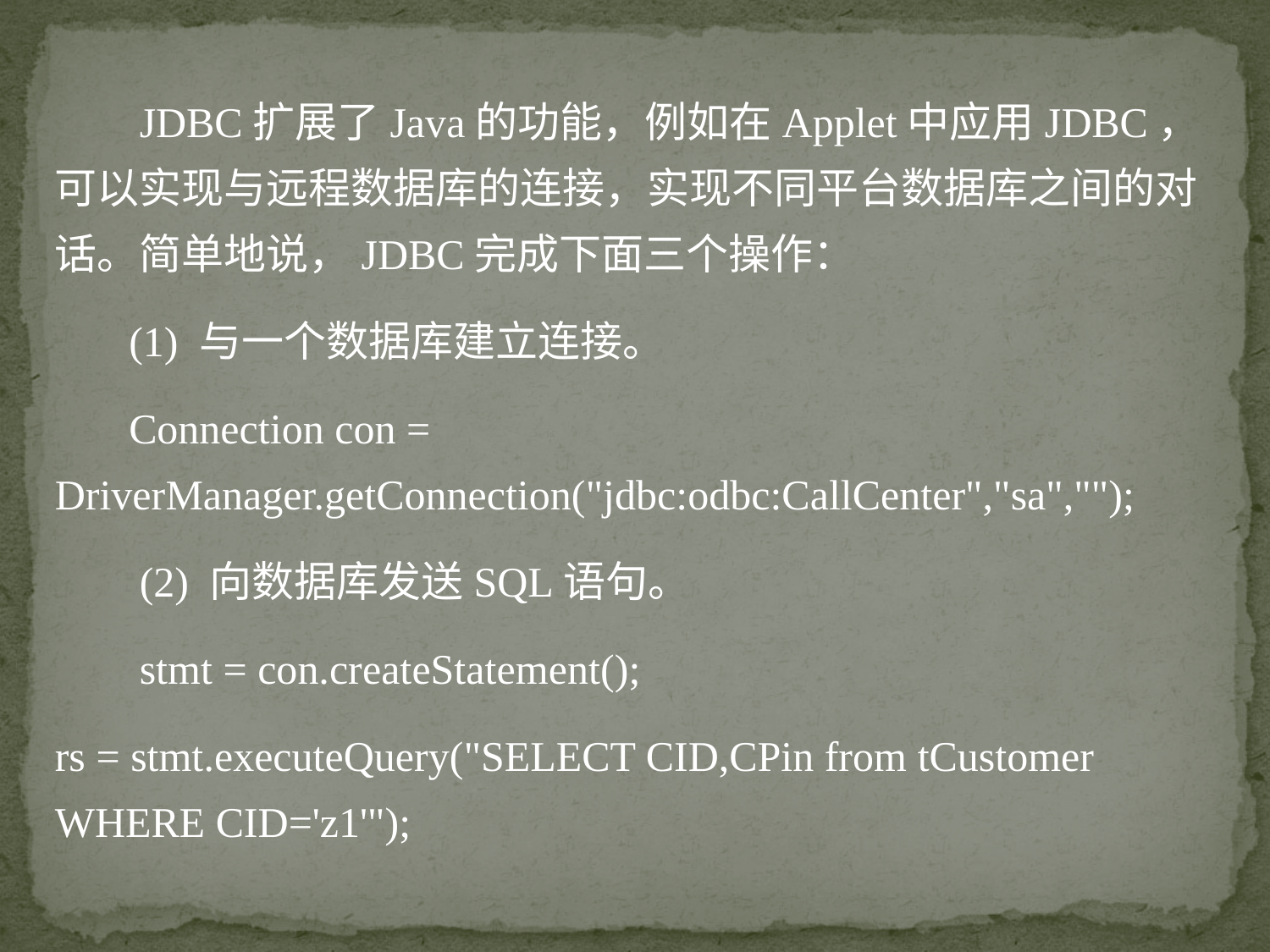

JDBC扩展了Java的功能，例如在Applet中应用JDBC，可以实现与远程数据库的连接，实现不同平台数据库之间的对话。简单地说，JDBC完成下面三个操作：
       (1) 与一个数据库建立连接。
       Connection con = DriverManager.getConnection("jdbc:odbc:CallCenter","sa","");
        (2) 向数据库发送SQL语句。
        stmt = con.createStatement();
rs = stmt.executeQuery("SELECT CID,CPin from tCustomer WHERE CID='z1'");